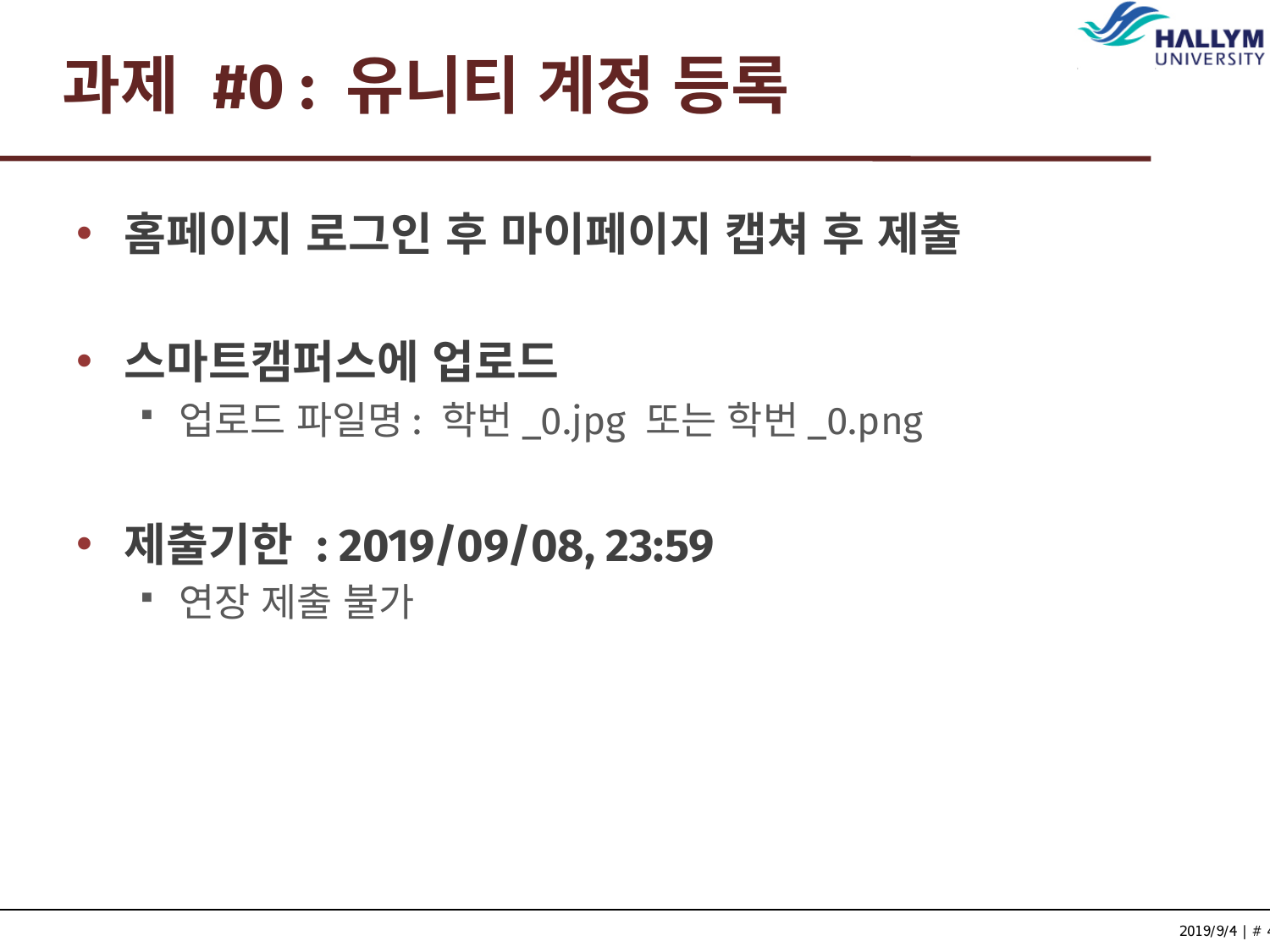

# 과제 #0 : 유니티 계정 등록
홈페이지 로그인 후 마이페이지 캡쳐 후 제출

스마트캠퍼스에 업로드
업로드 파일명: 학번_0.jpg 또는 학번_0.png

제출기한 : 2019/09/08, 23:59
연장 제출 불가